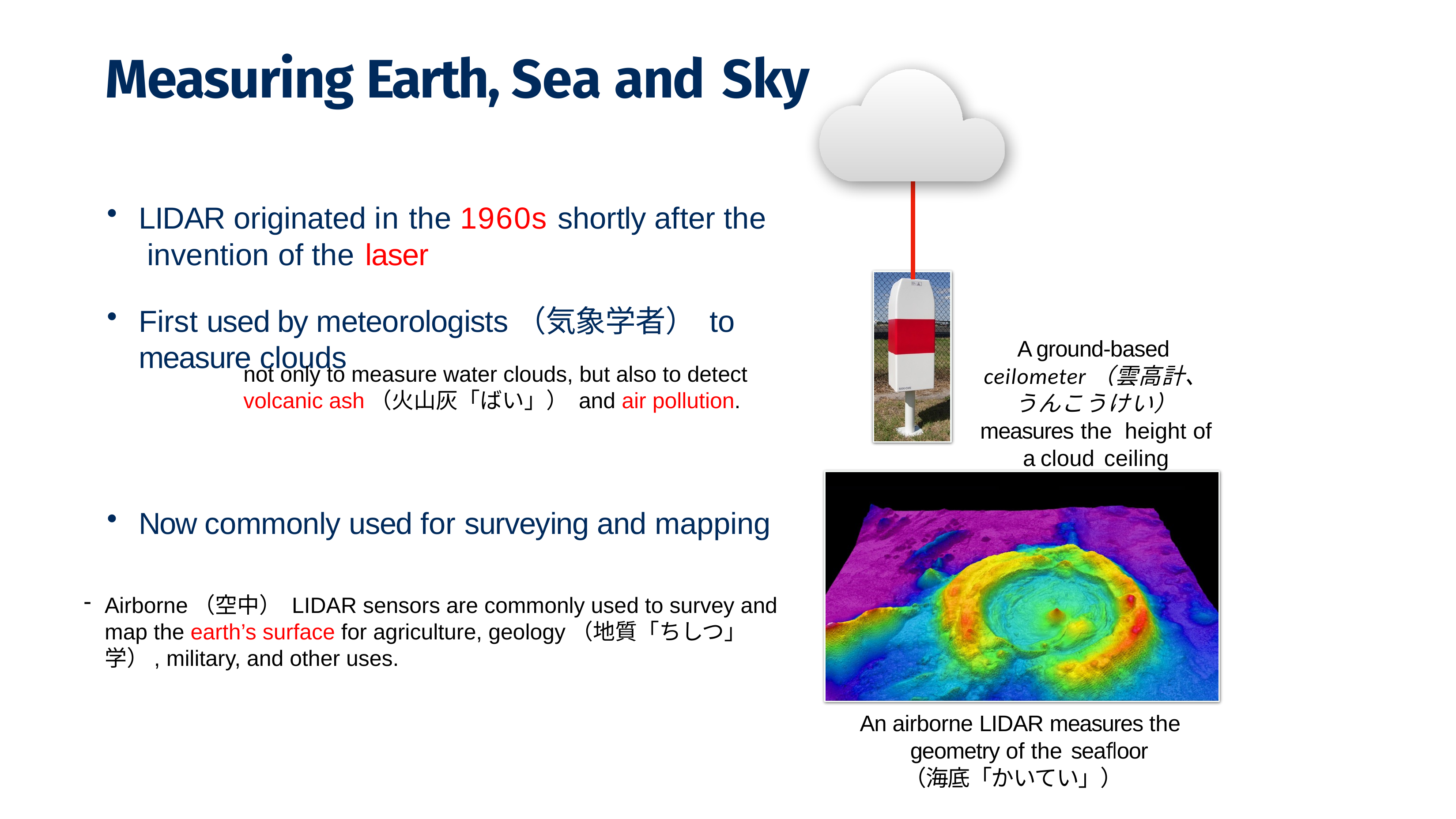

# Measuring Earth, Sea and Sky

LIDAR originated in the 1960s shortly after the  invention of the laser
First used by meteorologists（気象学者） to measure clouds
A ground-based  ceilometer（雲高計、うんこうけい） measures the  height of a cloud ceiling
not only to measure water clouds, but also to detect volcanic ash（火山灰「ばい」） and air pollution.

Now commonly used for surveying and mapping
Airborne（空中） LIDAR sensors are commonly used to survey and map the earth’s surface for agriculture, geology（地質「ちしつ」学）, military, and other uses.
An airborne LIDAR measures the  geometry of the seafloor（海底「かいてい」）